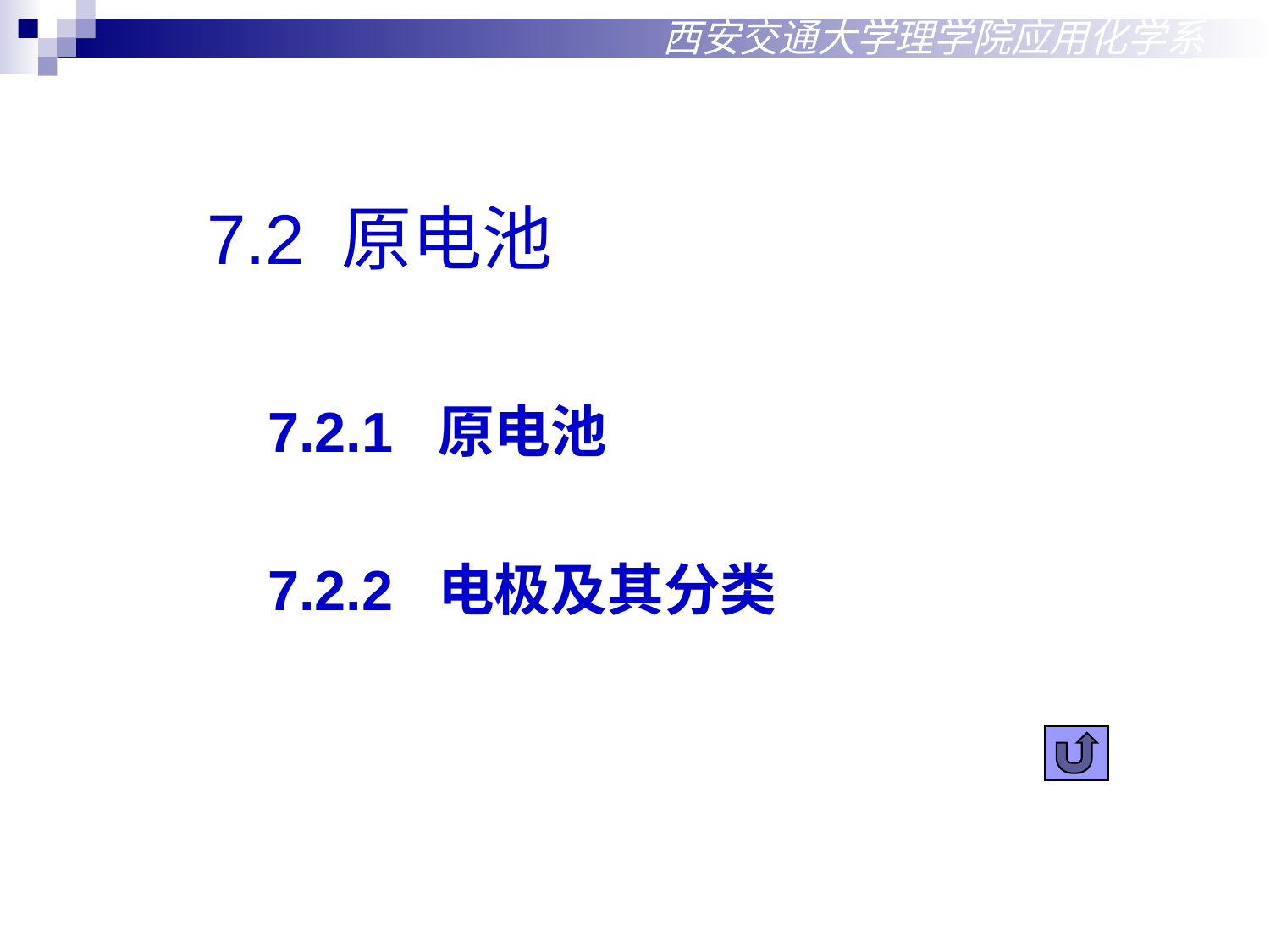

西安交通大学理学院应用化学系
7.2 原电池
7.2.1  原电池

7.2.2  电极及其分类